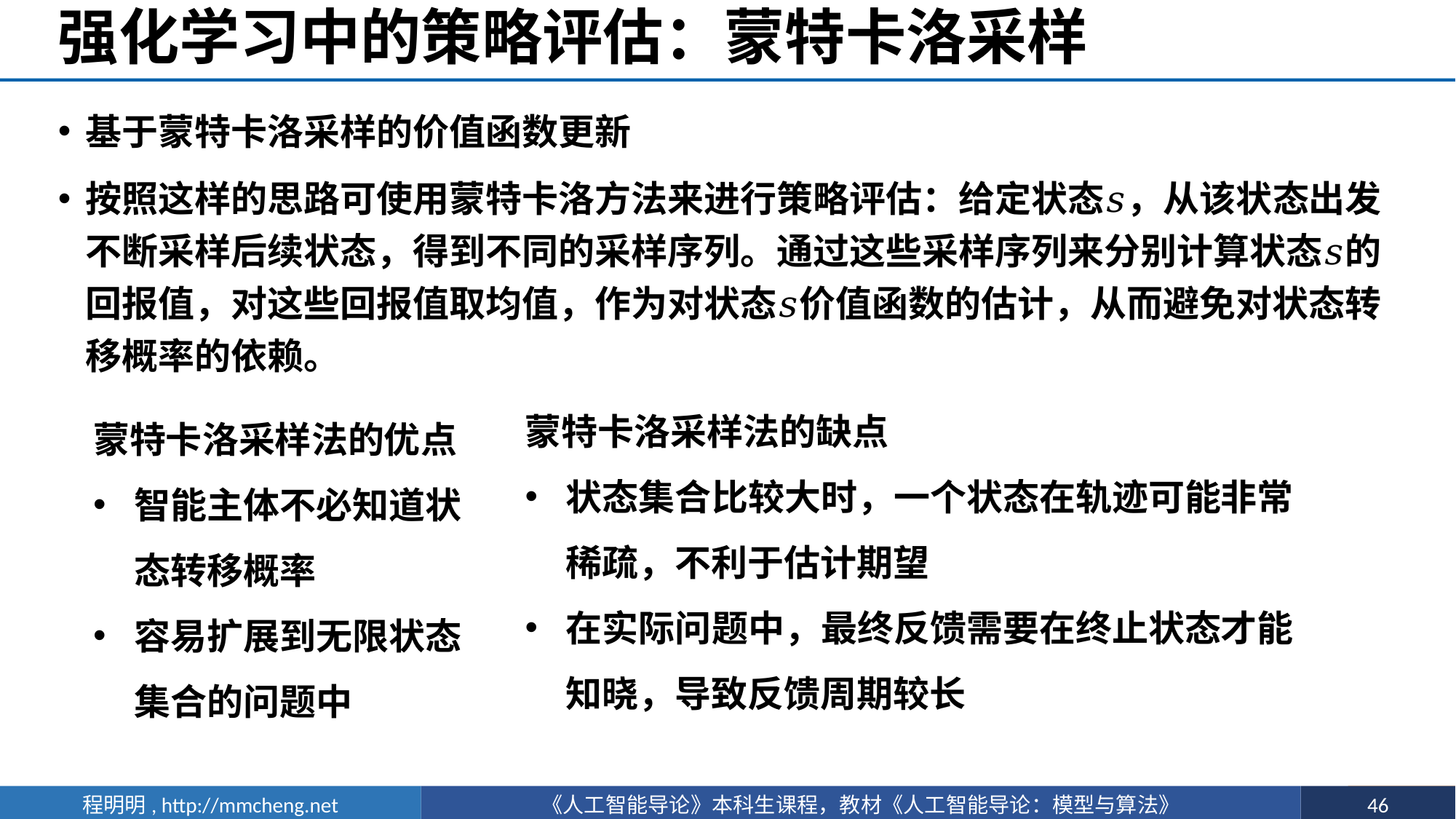

# 强化学习中的策略评估：蒙特卡洛采样
基于蒙特卡洛采样的价值函数更新
按照这样的思路可使用蒙特卡洛方法来进行策略评估：给定状态𝑠，从该状态出发不断采样后续状态，得到不同的采样序列。通过这些采样序列来分别计算状态𝑠的回报值，对这些回报值取均值，作为对状态𝑠价值函数的估计，从而避免对状态转移概率的依赖。

蒙特卡洛采样法的优点
智能主体不必知道状态转移概率
容易扩展到无限状态集合的问题中
蒙特卡洛采样法的缺点
状态集合比较大时，一个状态在轨迹可能非常稀疏，不利于估计期望
在实际问题中，最终反馈需要在终止状态才能知晓，导致反馈周期较长